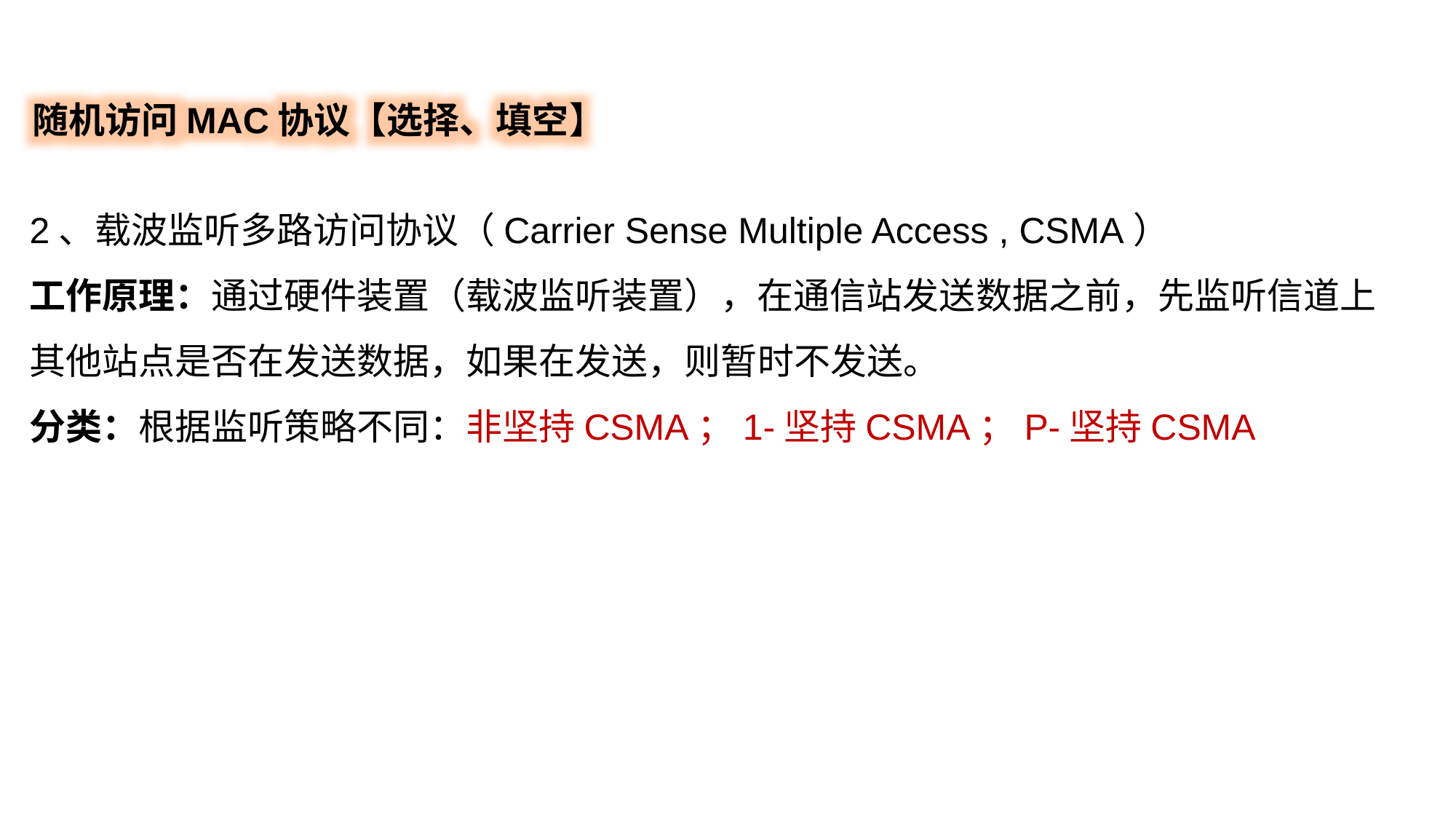

随机访问MAC协议【选择、填空】
2、载波监听多路访问协议（Carrier Sense Multiple Access , CSMA）
工作原理：通过硬件装置（载波监听装置），在通信站发送数据之前，先监听信道上其他站点是否在发送数据，如果在发送，则暂时不发送。
分类：根据监听策略不同：非坚持CSMA；1-坚持CSMA；P-坚持CSMA